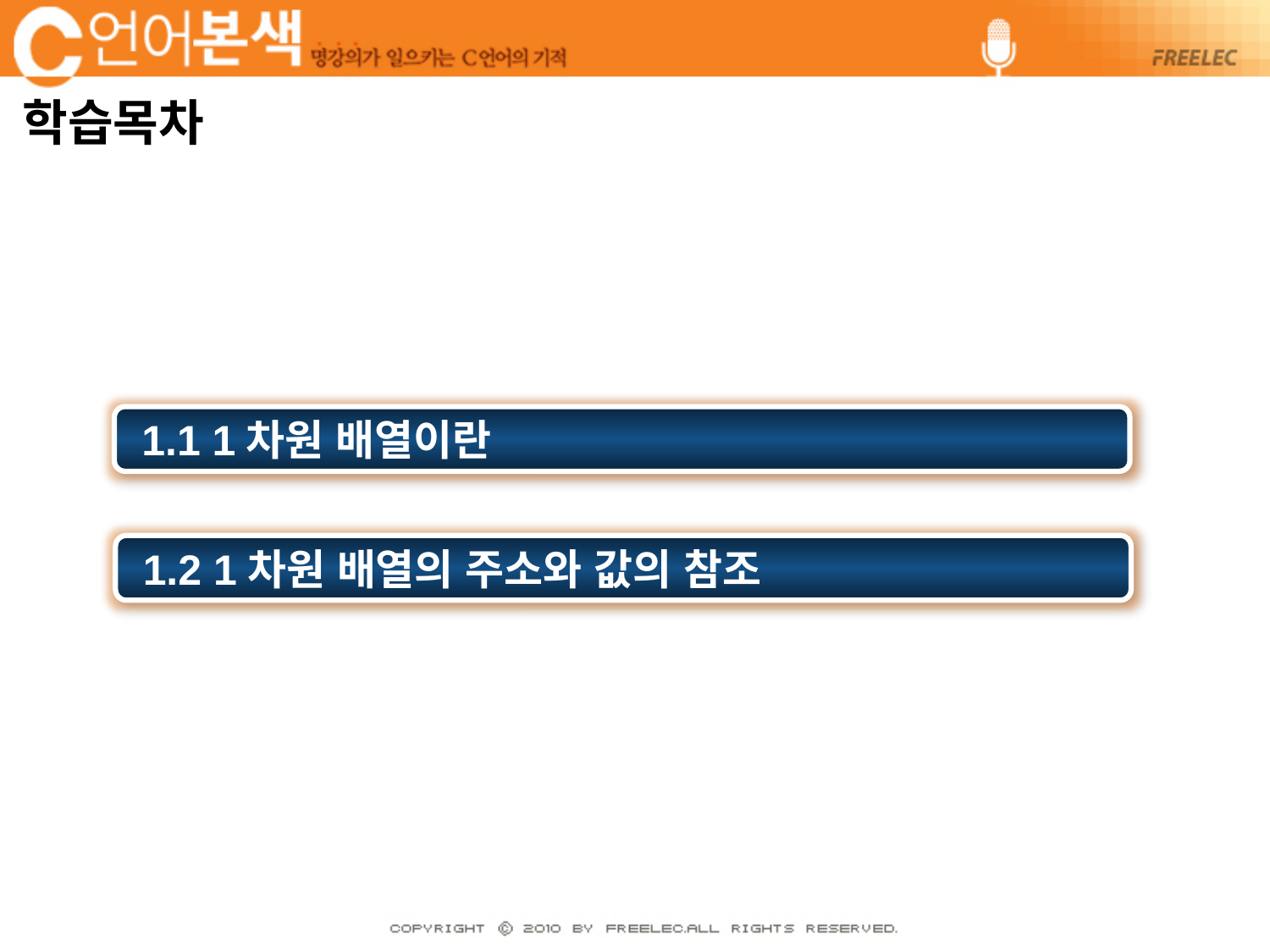

# 학습목차
 1.1 1차원 배열이란
 1.2 1차원 배열의 주소와 값의 참조